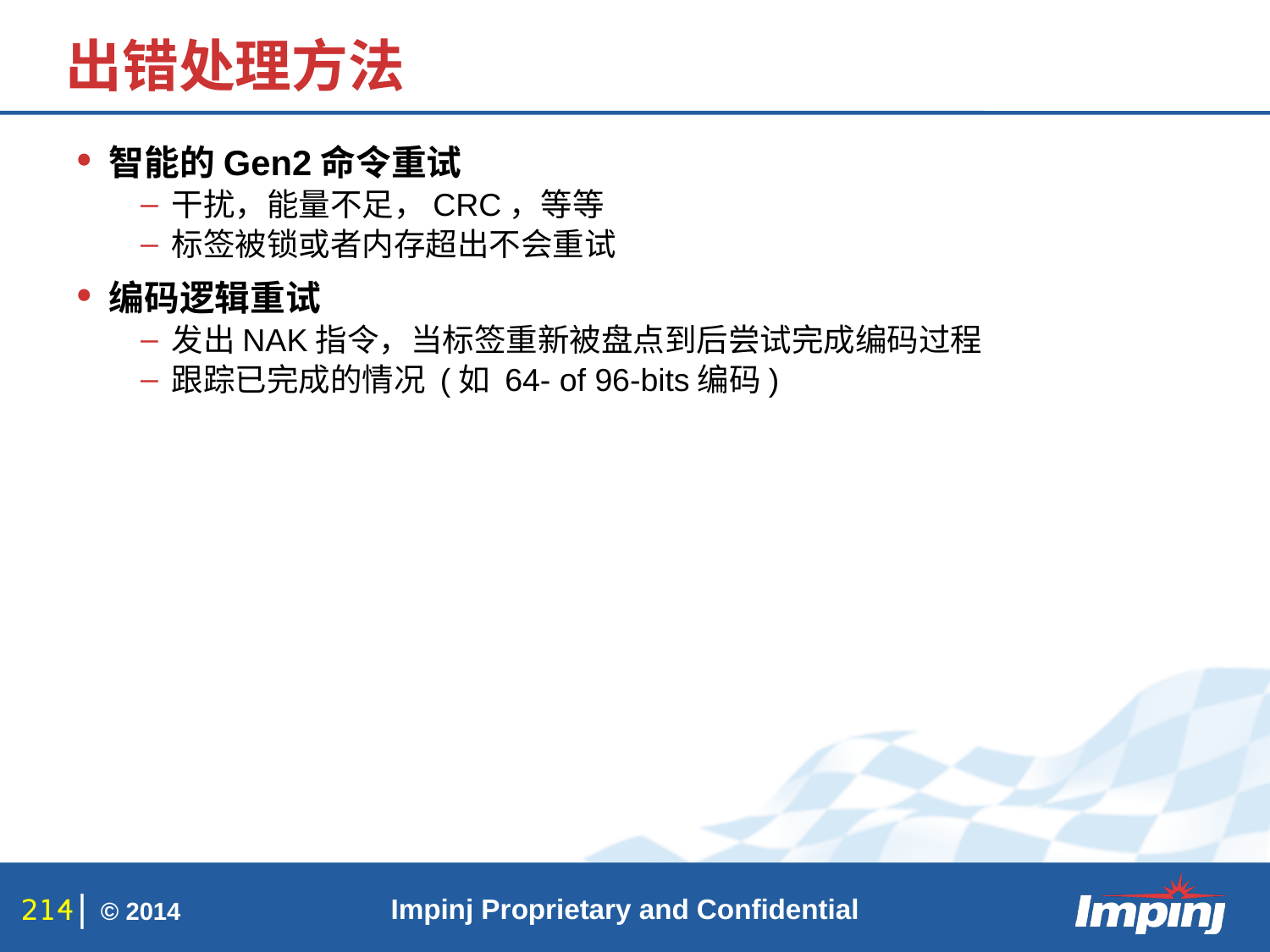

# 出错处理方法
智能的Gen2命令重试
干扰，能量不足，CRC，等等
标签被锁或者内存超出不会重试
编码逻辑重试
发出NAK指令，当标签重新被盘点到后尝试完成编码过程
跟踪已完成的情况 (如 64- of 96-bits编码)